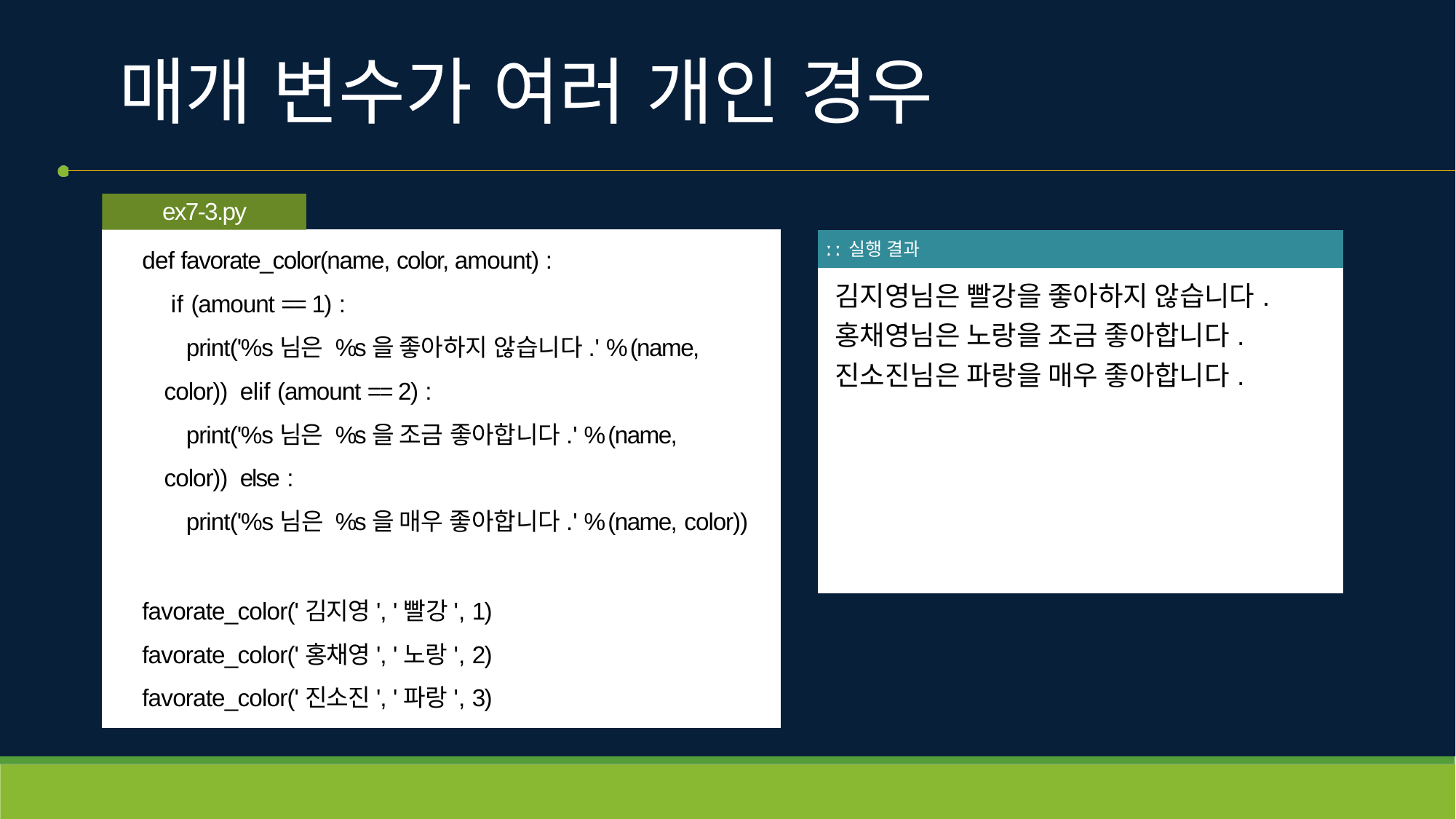

# 매개 변수가 여러 개인 경우

ex7-3.py
def favorate_color(name, color, amount) :  if (amount == 1) :
print('%s님은 %s을 좋아하지 않습니다.' % (name, color))  elif (amount == 2) :
print('%s님은 %s을 조금 좋아합니다.' % (name, color))  else :
print('%s님은 %s을 매우 좋아합니다.' % (name, color))

favorate_color('김지영', '빨강', 1)
favorate_color('홍채영', '노랑', 2)
favorate_color('진소진', '파랑', 3)

| ː ː 실행 결과 |
| --- |
| 김지영님은 빨강을 좋아하지 않습니다. 홍채영님은 노랑을 조금 좋아합니다. 진소진님은 파랑을 매우 좋아합니다. |